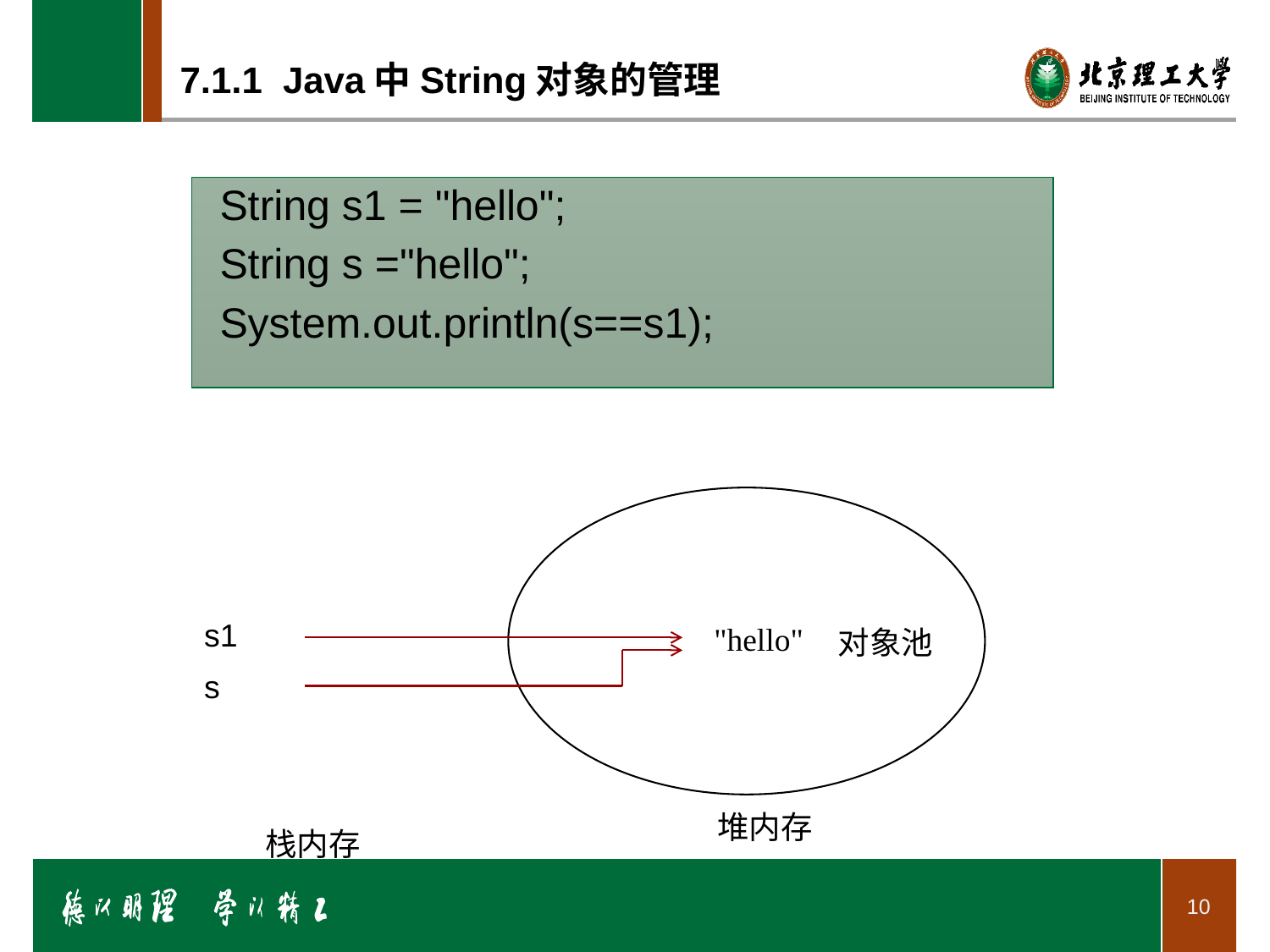

# 7.1.1  Java中String对象的管理
String s1 = "hello";
String s ="hello";
System.out.println(s==s1);

|  |
| --- |
|  |
|  |
|  |
|  |
|  |
|  |

|  |
| --- |
|  |
| "hello" |
|  |
|  |
s1
对象池
s
堆内存
栈内存